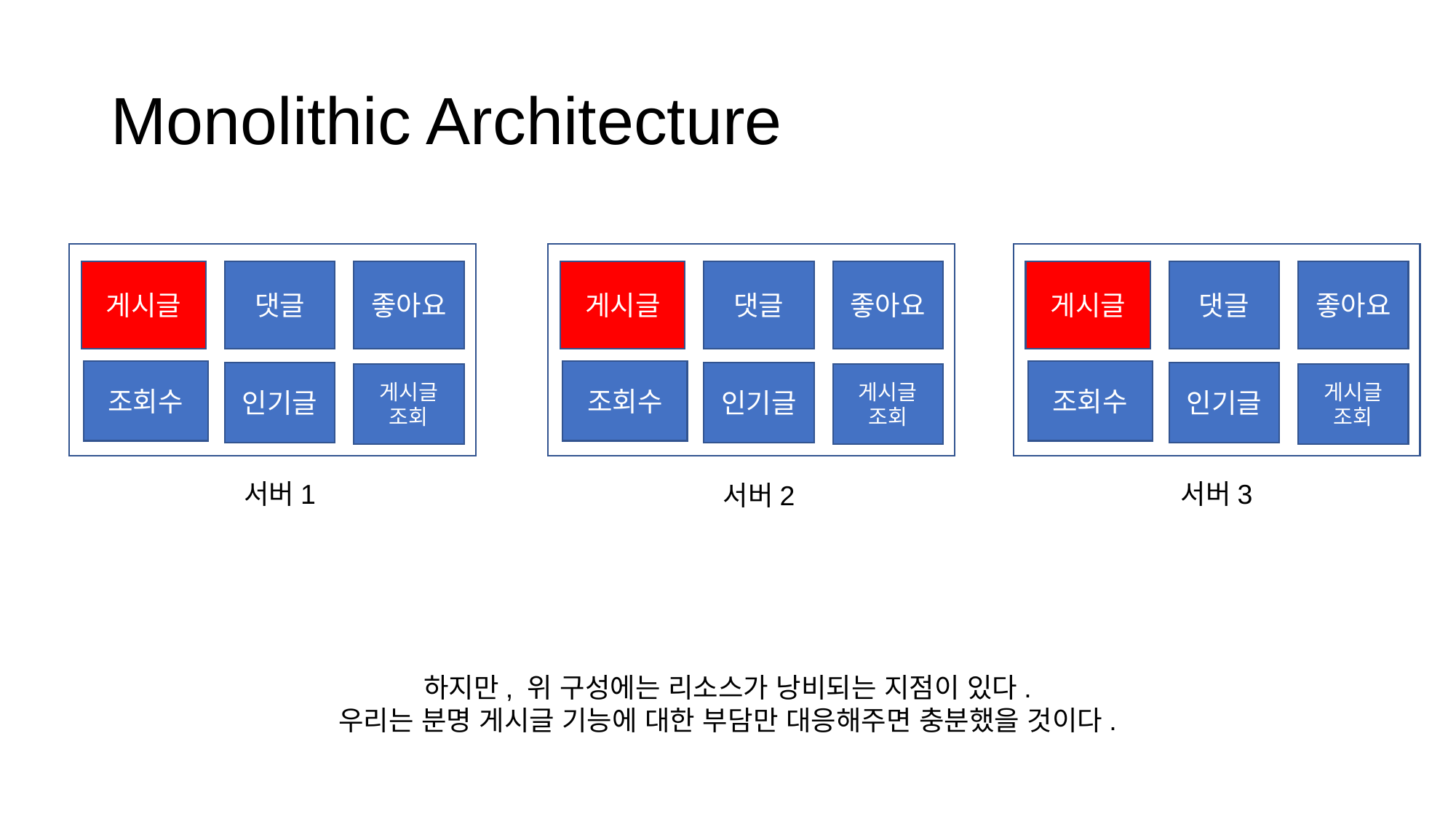

# Monolithic Architecture

게시글
댓글
좋아요
게시글
댓글
좋아요
게시글
댓글
좋아요
조회수
조회수
조회수
인기글
인기글
인기글
게시글
조회
게시글
조회
게시글
조회
서버1
서버3
서버2
하지만, 위 구성에는 리소스가 낭비되는 지점이 있다.
우리는 분명 게시글 기능에 대한 부담만 대응해주면 충분했을 것이다.